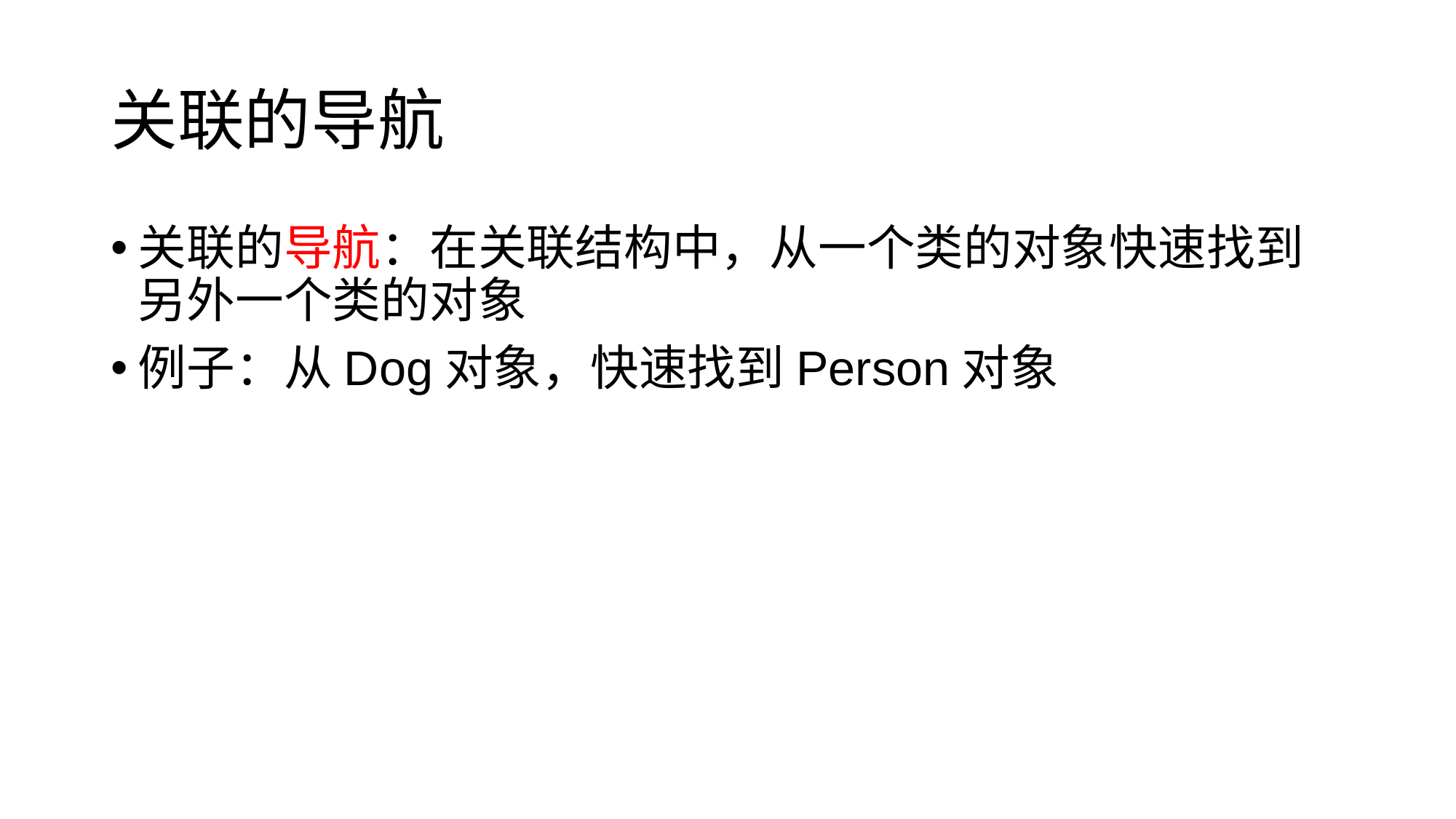

# 关联的导航
关联的导航：在关联结构中，从一个类的对象快速找到另外一个类的对象
例子：从Dog对象，快速找到Person对象